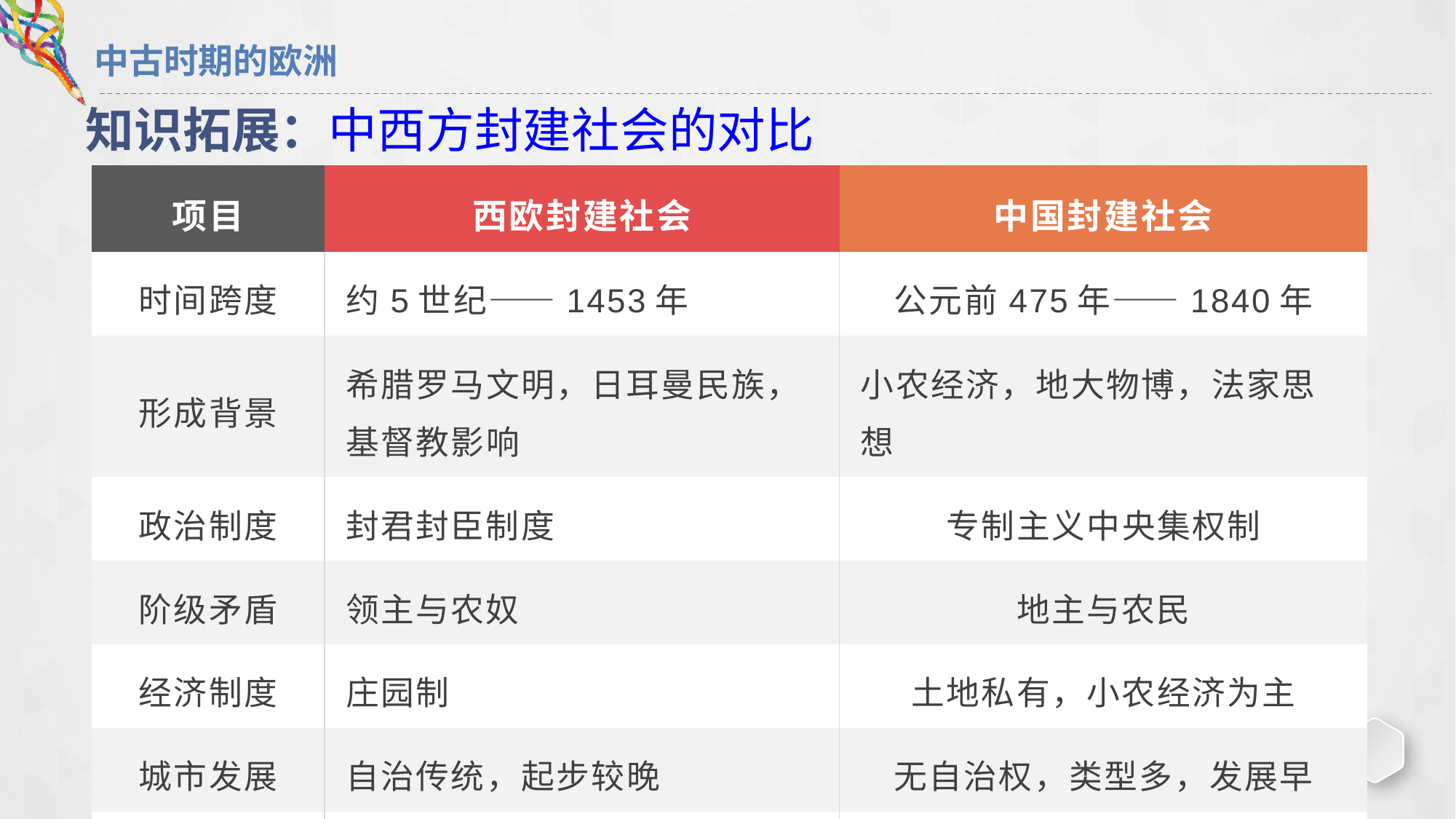

# 中古时期的欧洲
知识拓展：中西方封建社会的对比
| 项目 | 西欧封建社会 | 中国封建社会 |
| --- | --- | --- |
| 时间跨度 | 约5世纪——1453年 | 公元前475年——1840年 |
| 形成背景 | 希腊罗马文明，日耳曼民族，基督教影响 | 小农经济，地大物博，法家思想 |
| 政治制度 | 封君封臣制度 | 专制主义中央集权制 |
| 阶级矛盾 | 领主与农奴 | 地主与农民 |
| 经济制度 | 庄园制 | 土地私有，小农经济为主 |
| 城市发展 | 自治传统，起步较晚 | 无自治权，类型多，发展早 |
| 思想文化 | 基督教垄断文化 | 儒家思想占主流 |